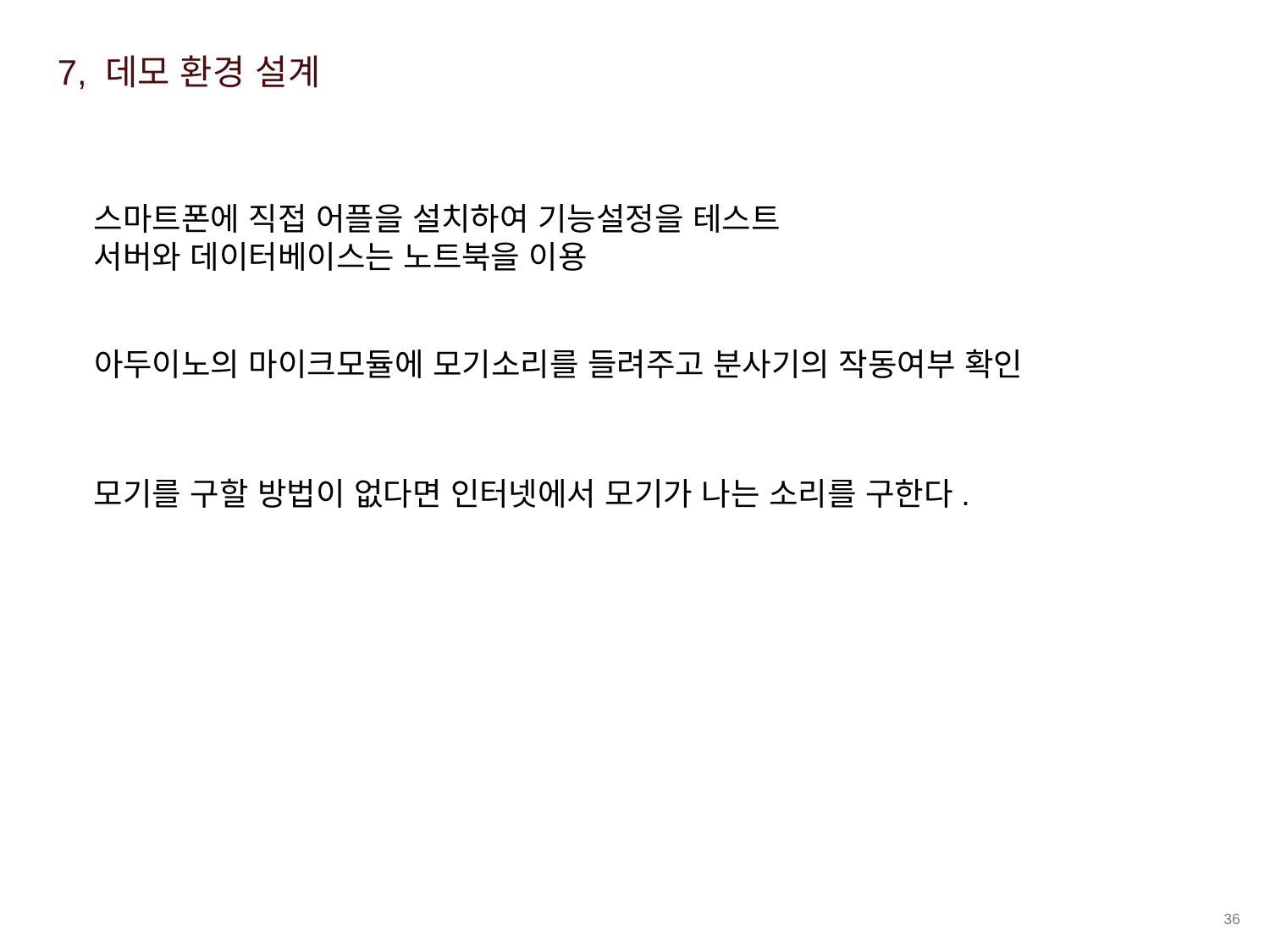

7, 데모 환경 설계
스마트폰에 직접 어플을 설치하여 기능설정을 테스트
서버와 데이터베이스는 노트북을 이용
아두이노의 마이크모듈에 모기소리를 들려주고 분사기의 작동여부 확인
모기를 구할 방법이 없다면 인터넷에서 모기가 나는 소리를 구한다.